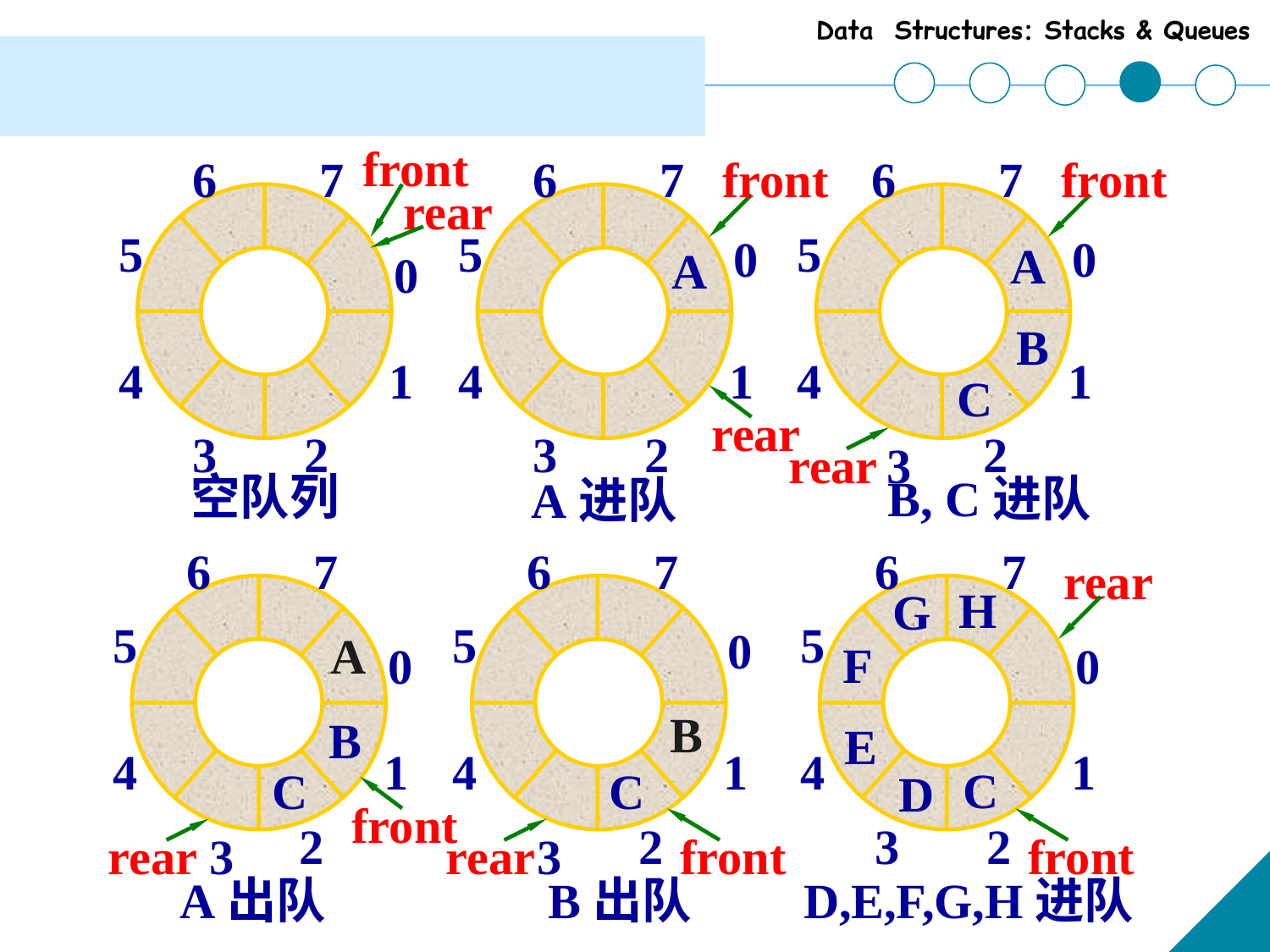

front
6
7
6
7
front
6
7
front
rear

5

5

5

0
0

A
A
0

B

4
1
4
1
4
1
C

rear
3
2
3
2
2
rear

3
空队列
B, C进队
A进队
6
7
6
7
6
7
rear
H
G

5

5

5

0
A
F
0
0

B

B
E
4
1
4
1
4
1
C
C
C
D

front
2
2

3
2

rear

3
rear

3
front
front
A出队
B出队
D,E,F,G,H进队